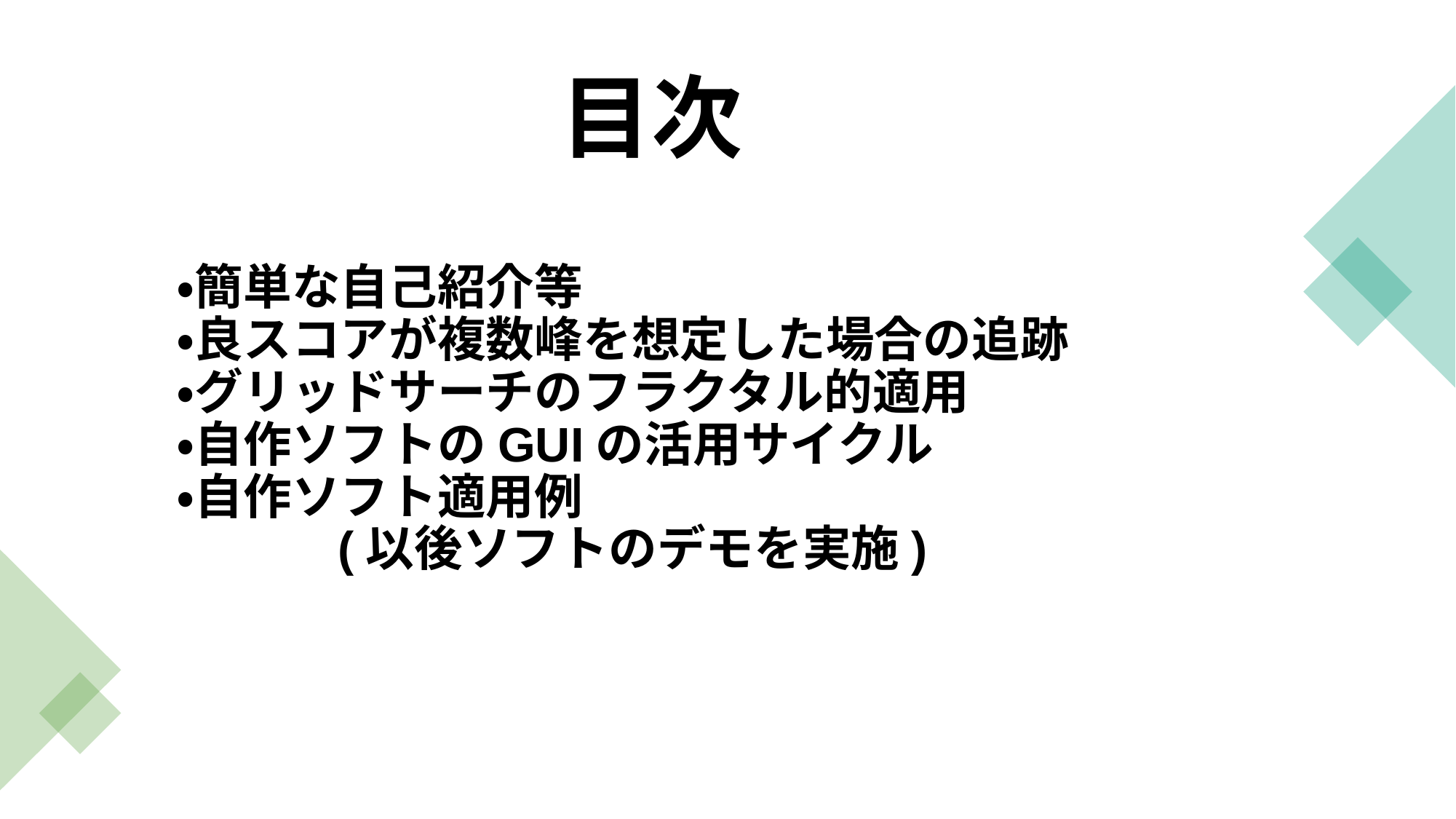

# 目次

・簡単な自己紹介等
・良スコアが複数峰を想定した場合の追跡
・グリッドサーチのフラクタル的適用
・自作ソフトのGUIの活用サイクル
・自作ソフト適用例
            (以後ソフトのデモを実施)